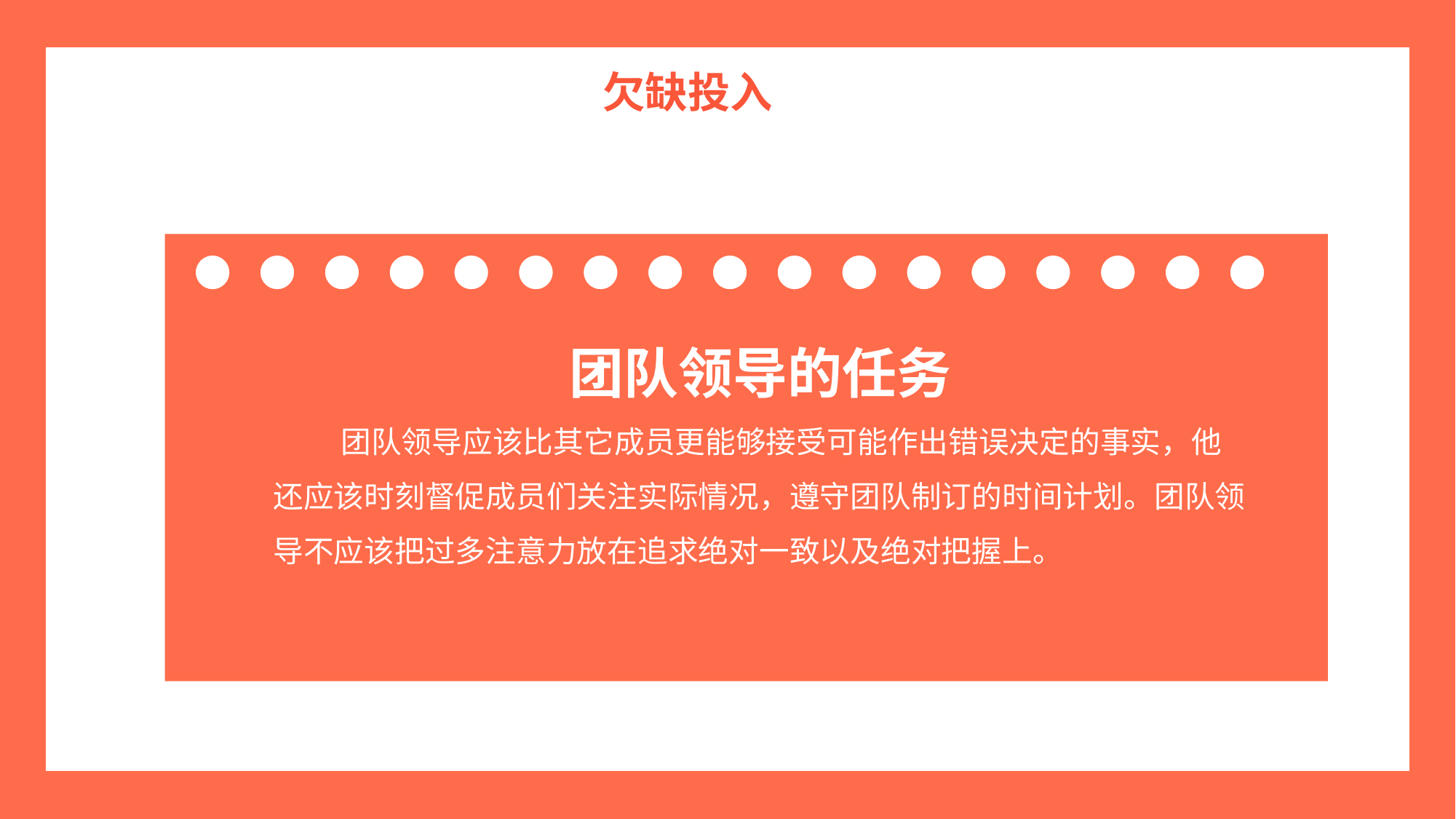

欠缺投入

团队领导的任务
         团队领导应该比其它成员更能够接受可能作出错误决定的事实，他还应该时刻督促成员们关注实际情况，遵守团队制订的时间计划。团队领导不应该把过多注意力放在追求绝对一致以及绝对把握上。